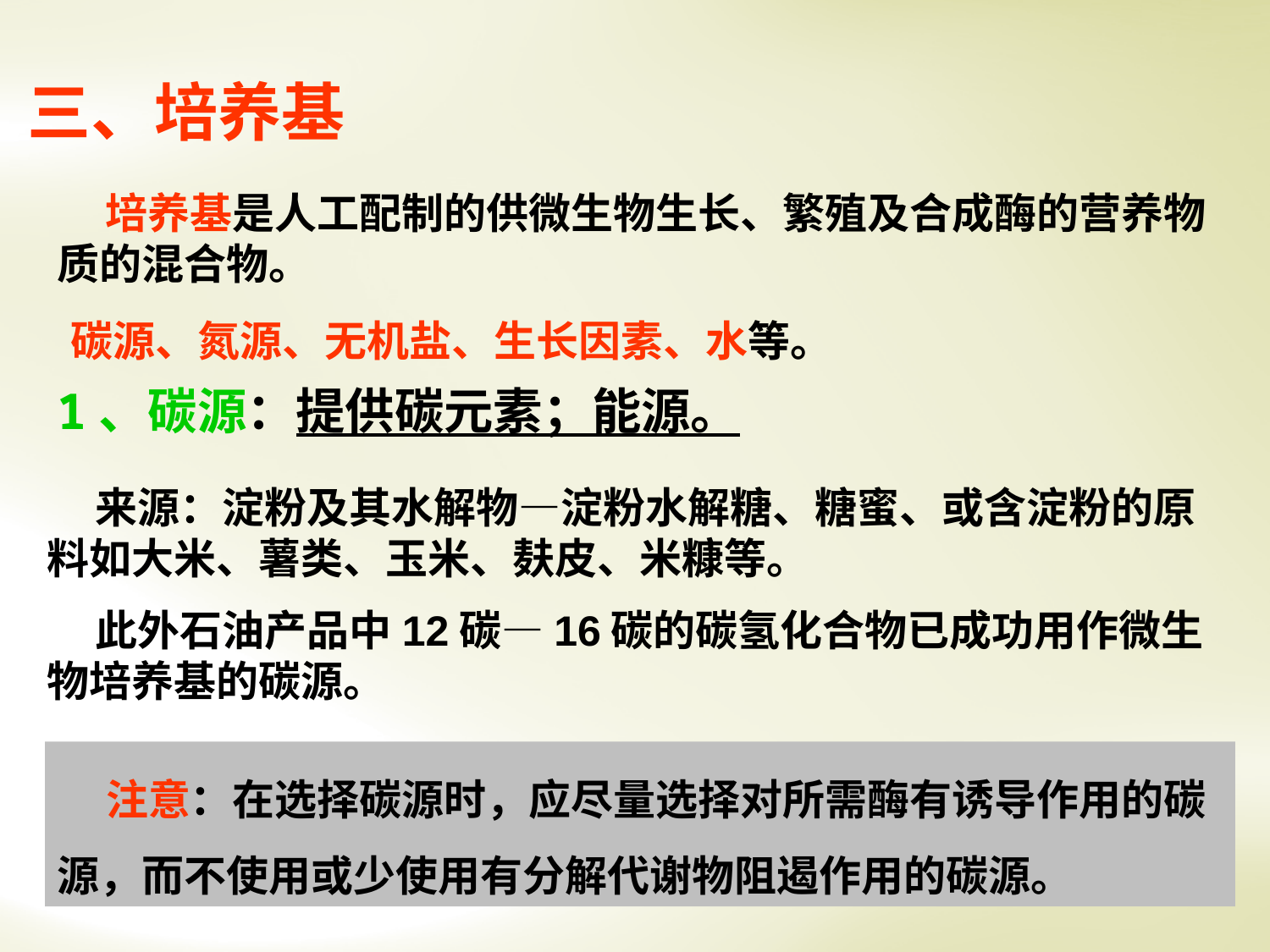

三、培养基
    培养基是人工配制的供微生物生长、繁殖及合成酶的营养物质的混合物。
     碳源、氮源、无机盐、生长因素、水等。
1、碳源：提供碳元素；能源。
    来源：淀粉及其水解物—淀粉水解糖、糖蜜、或含淀粉的原料如大米、薯类、玉米、麸皮、米糠等。
    此外石油产品中12碳—16碳的碳氢化合物已成功用作微生物培养基的碳源。
    注意：在选择碳源时，应尽量选择对所需酶有诱导作用的碳源，而不使用或少使用有分解代谢物阻遏作用的碳源。